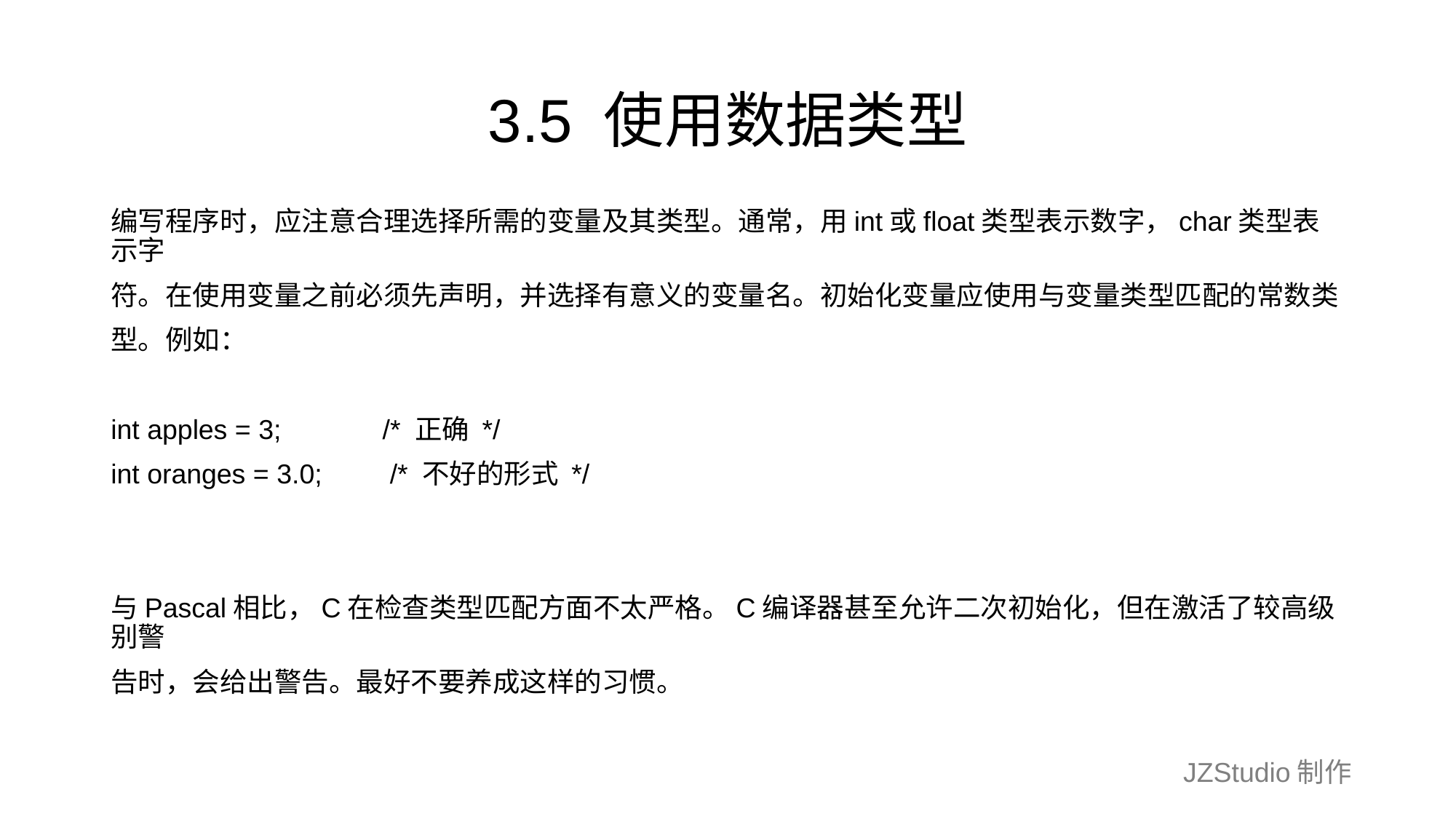

# 3.5 使用数据类型
编写程序时，应注意合理选择所需的变量及其类型。通常，用int或float类型表示数字，char类型表示字
符。在使用变量之前必须先声明，并选择有意义的变量名。初始化变量应使用与变量类型匹配的常数类
型。例如：

int apples = 3;　　　 /* 正确 */
int oranges = 3.0;　　/* 不好的形式 */

与Pascal相比，C在检查类型匹配方面不太严格。C编译器甚至允许二次初始化，但在激活了较高级别警
告时，会给出警告。最好不要养成这样的习惯。